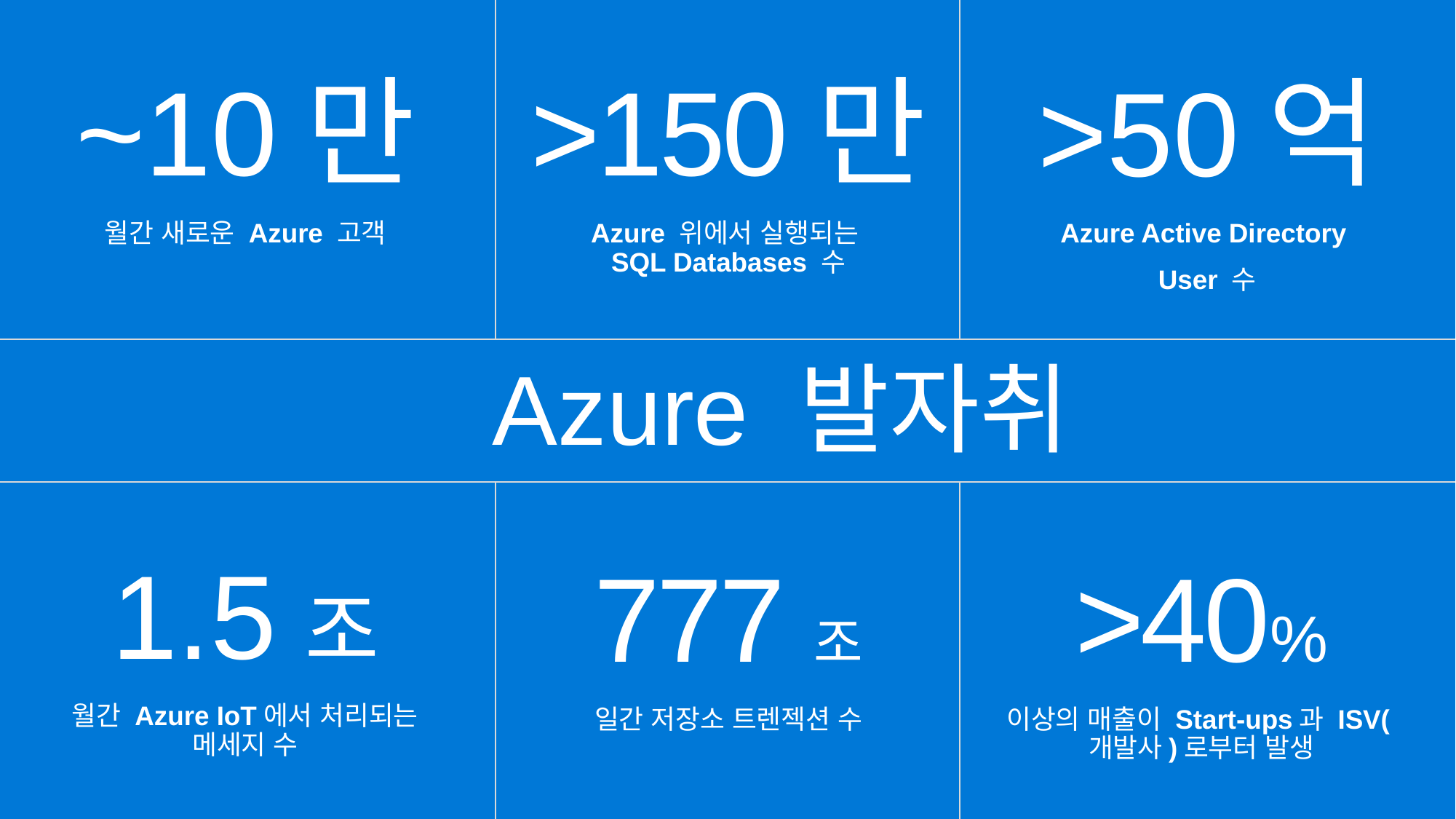

~10만
월간 새로운 Azure 고객
>50억
Azure Active Directory
User 수
>150만
Azure 위에서 실행되는
SQL Databases 수
Azure 발자취
1.5조
월간 Azure IoT에서 처리되는 메세지 수
777조
일간 저장소 트렌젝션 수
>40%
이상의 매출이 Start-ups과 ISV(개발사)로부터 발생